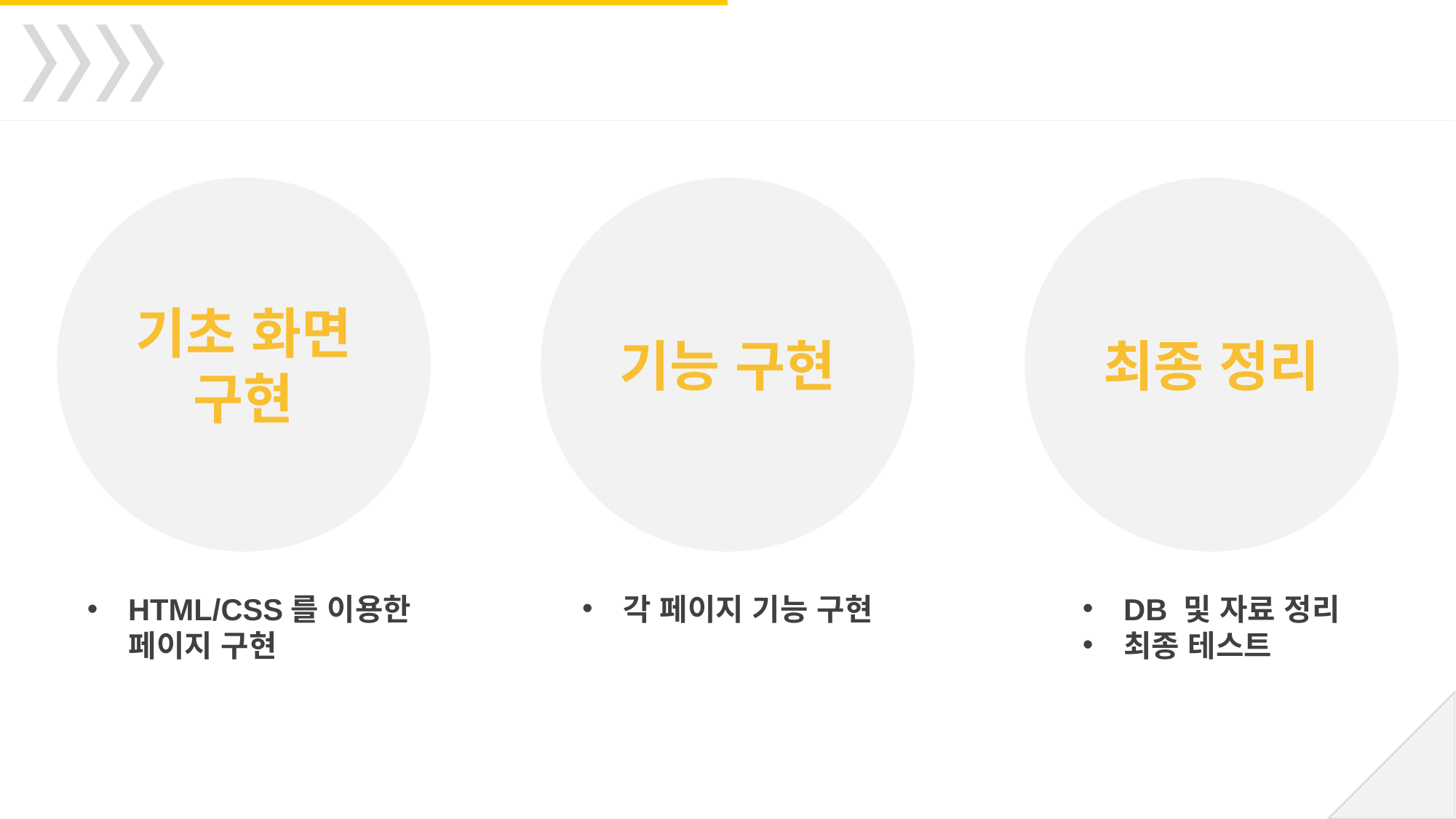

최종 정리
기능 구현
기초 화면 구현
각 페이지 기능 구현
DB 및 자료 정리
최종 테스트
HTML/CSS를 이용한
    페이지 구현